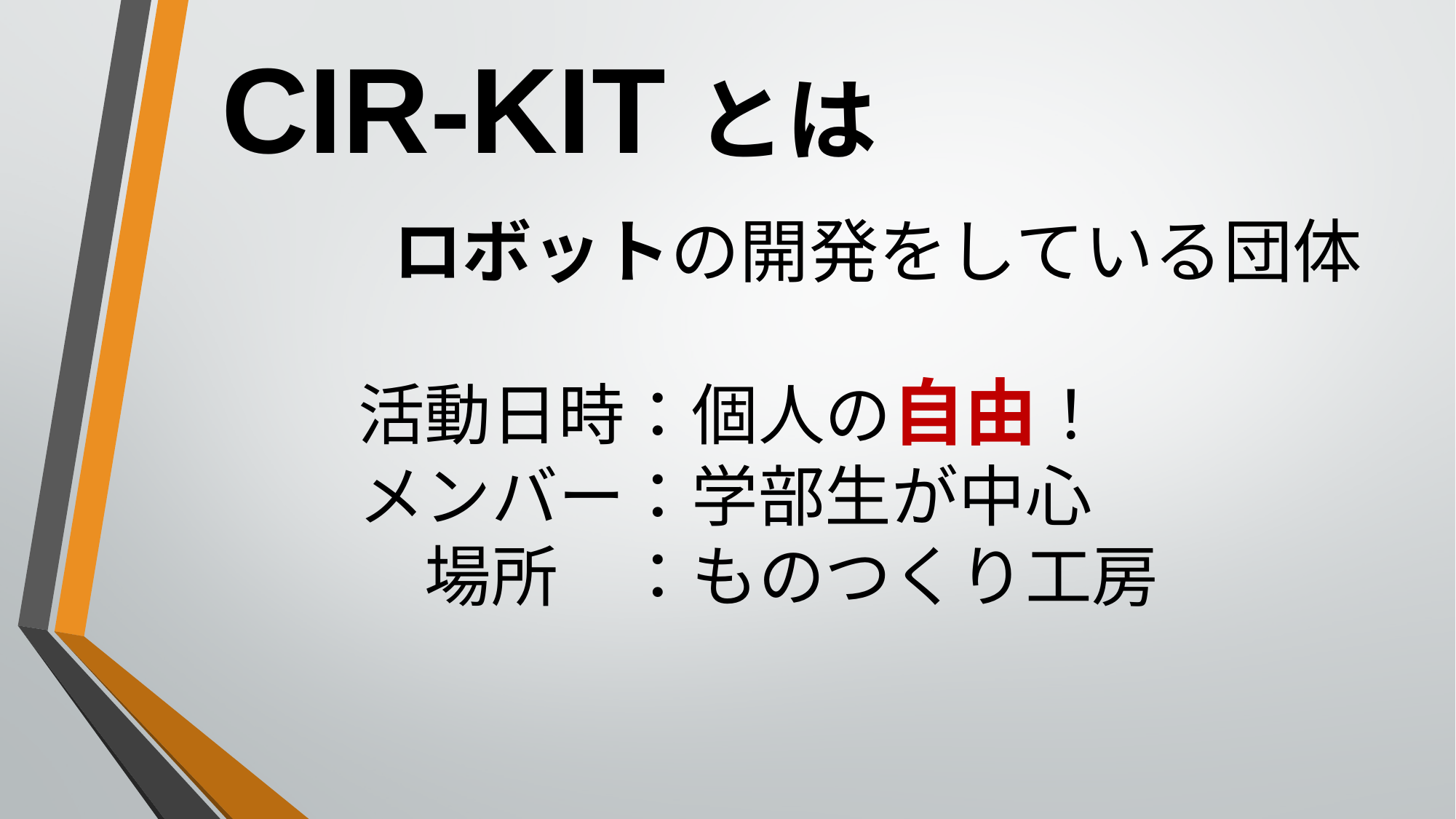

# CIR-KITとは
ロボットの開発をしている団体

活動日時：個人の自由！
メンバー：学部生が中心
　場所　：ものつくり工房